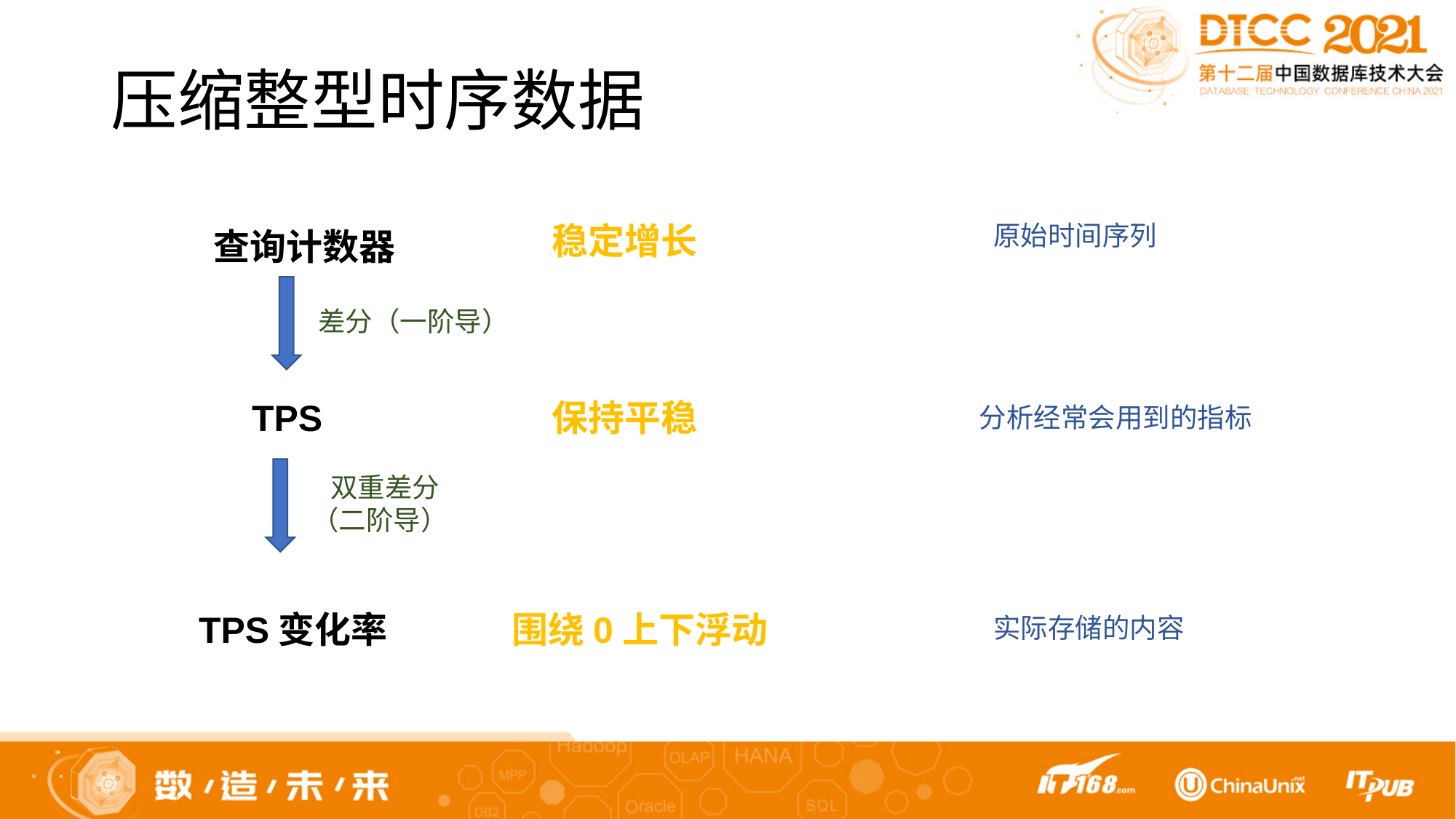

# 压缩整型时序数据
稳定增长
原始时间序列
查询计数器

差分（一阶导）
保持平稳
TPS
分析经常会用到的指标

  双重差分
（二阶导）
TPS变化率
围绕0上下浮动
实际存储的内容